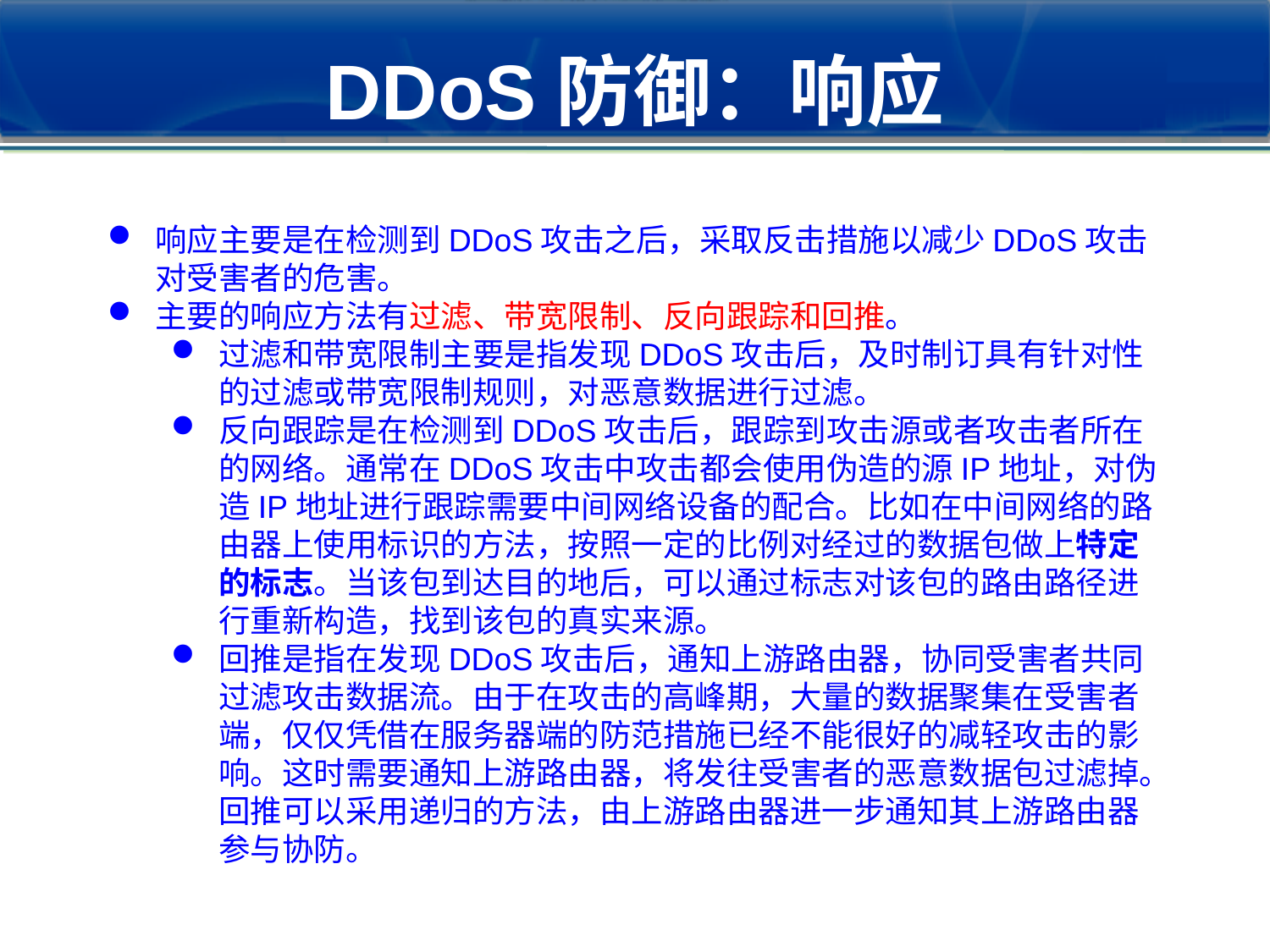

# DDoS防御：响应

响应主要是在检测到DDoS攻击之后，采取反击措施以减少DDoS攻击对受害者的危害。
主要的响应方法有过滤、带宽限制、反向跟踪和回推。
过滤和带宽限制主要是指发现DDoS攻击后，及时制订具有针对性的过滤或带宽限制规则，对恶意数据进行过滤。
反向跟踪是在检测到DDoS攻击后，跟踪到攻击源或者攻击者所在的网络。通常在DDoS攻击中攻击都会使用伪造的源IP地址，对伪造IP地址进行跟踪需要中间网络设备的配合。比如在中间网络的路由器上使用标识的方法，按照一定的比例对经过的数据包做上特定的标志。当该包到达目的地后，可以通过标志对该包的路由路径进行重新构造，找到该包的真实来源。
回推是指在发现DDoS攻击后，通知上游路由器，协同受害者共同过滤攻击数据流。由于在攻击的高峰期，大量的数据聚集在受害者端，仅仅凭借在服务器端的防范措施已经不能很好的减轻攻击的影响。这时需要通知上游路由器，将发往受害者的恶意数据包过滤掉。回推可以采用递归的方法，由上游路由器进一步通知其上游路由器参与协防。